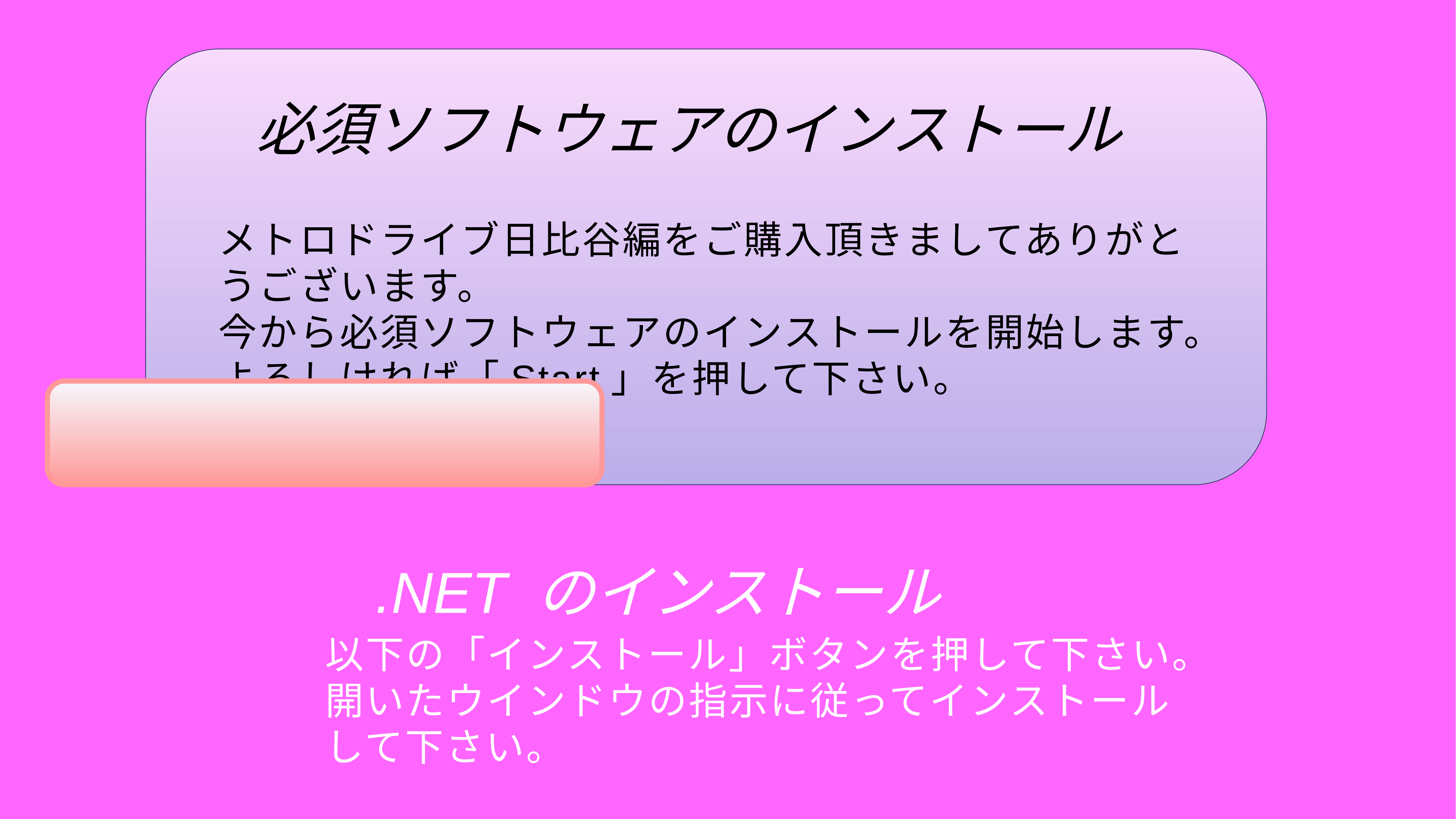

必須ソフトウェアのインストール
メトロドライブ日比谷編をご購入頂きましてありがとうございます。
今から必須ソフトウェアのインストールを開始します。
よろしければ「Start」を押して下さい。

.NET のインストール
以下の「インストール」ボタンを押して下さい。
開いたウインドウの指示に従ってインストールして下さい。